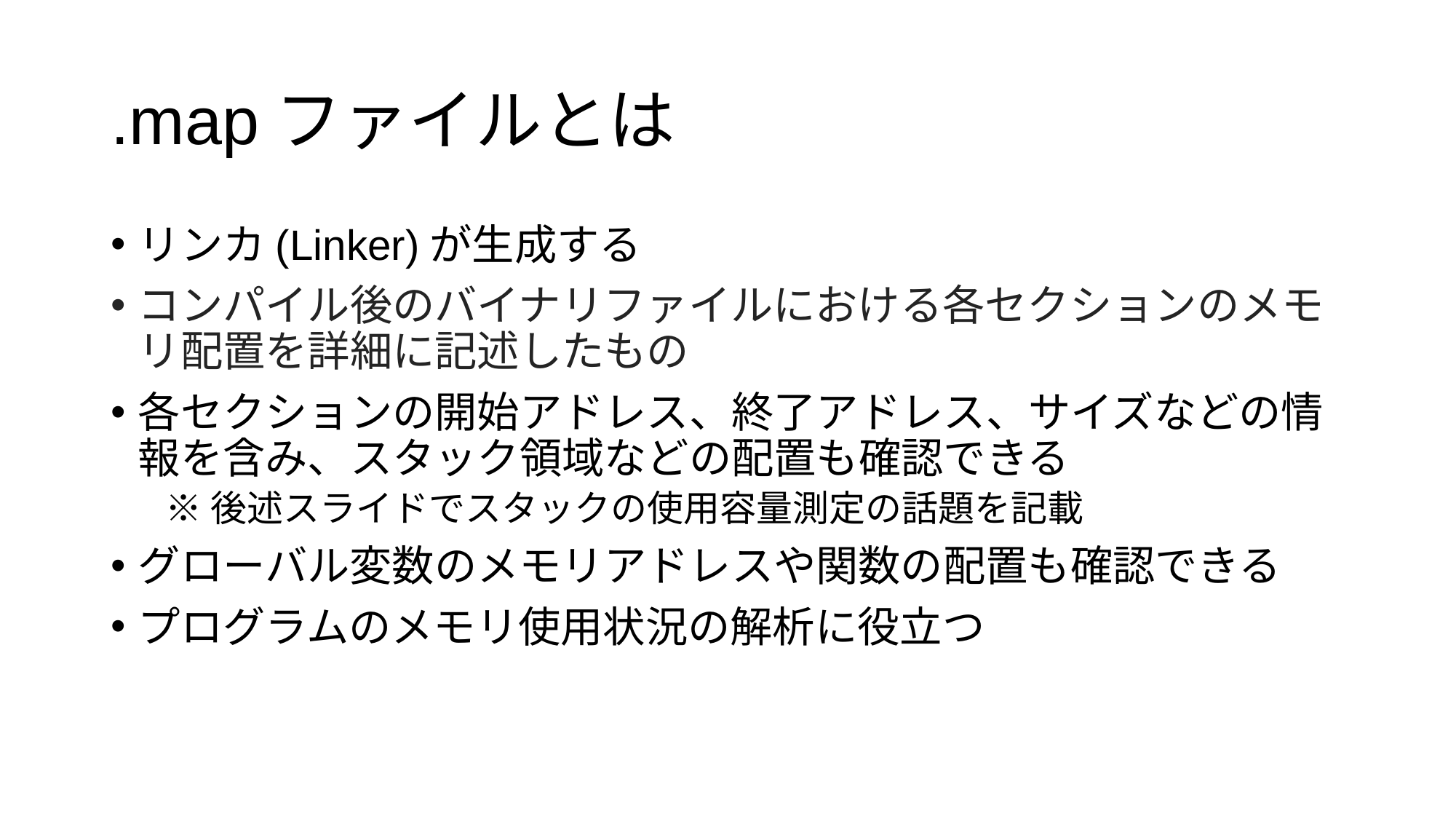

# .mapファイルとは
リンカ(Linker)が生成する
コンパイル後のバイナリファイルにおける各セクションのメモリ配置を詳細に記述したもの
各セクションの開始アドレス、終了アドレス、サイズなどの情報を含み、スタック領域などの配置も確認できる
※後述スライドでスタックの使用容量測定の話題を記載
グローバル変数のメモリアドレスや関数の配置も確認できる
プログラムのメモリ使用状況の解析に役立つ